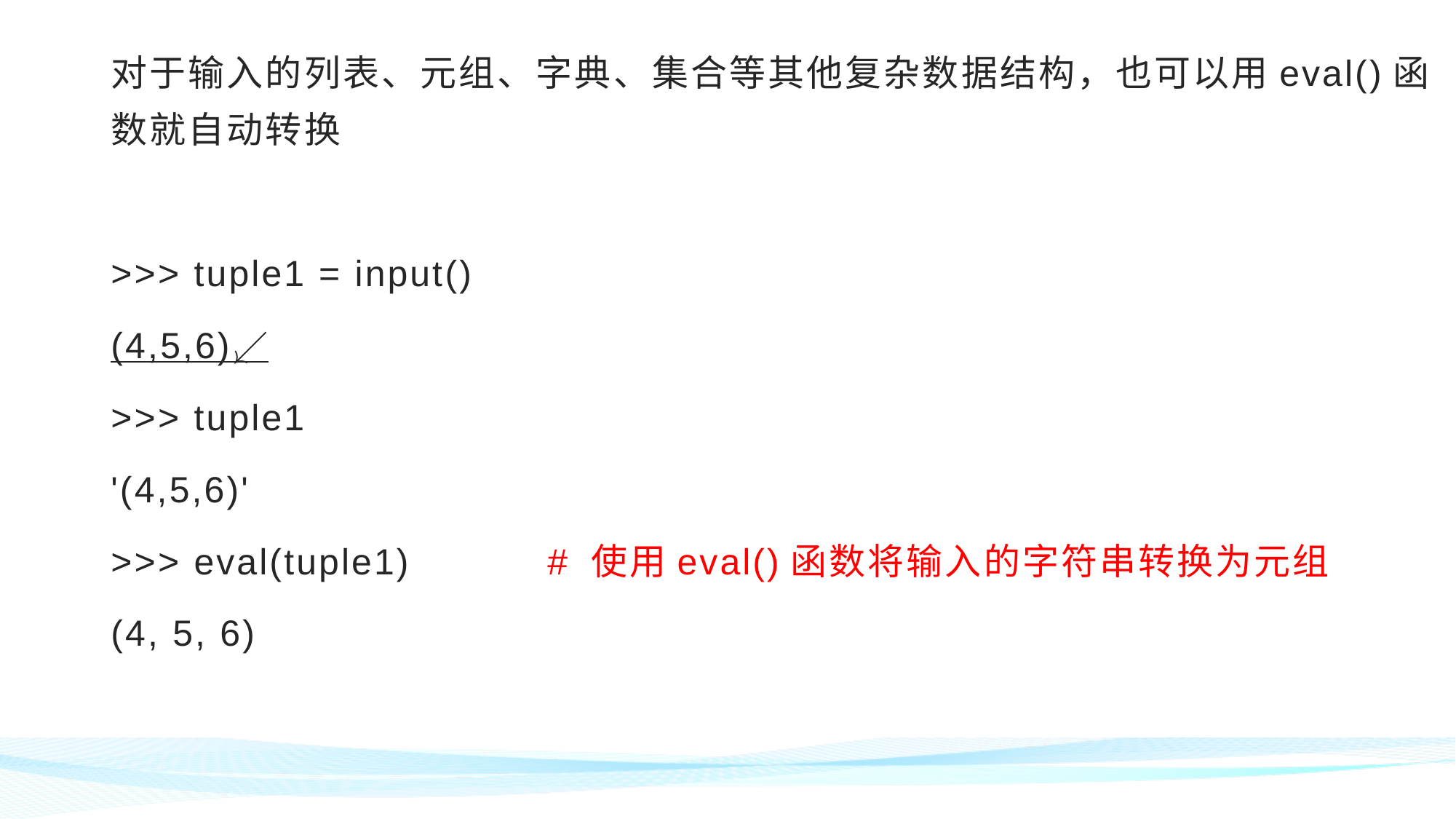

对于输入的列表、元组、字典、集合等其他复杂数据结构，也可以用eval()函数就自动转换

>>> tuple1 = input()
(4,5,6)↙
>>> tuple1
'(4,5,6)'
>>> eval(tuple1)		# 使用eval()函数将输入的字符串转换为元组
(4, 5, 6)